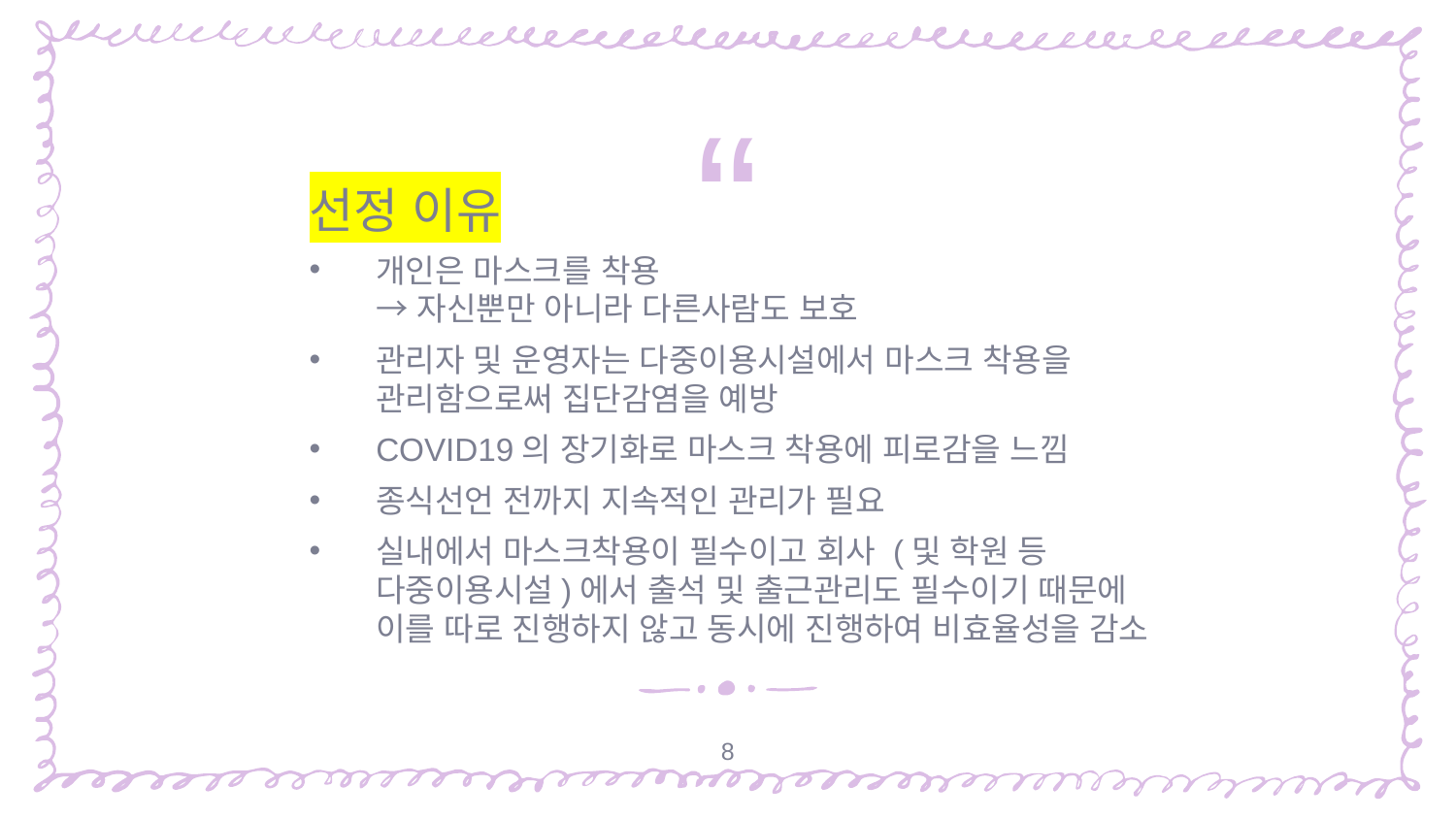

선정 이유
개인은 마스크를 착용
→ 자신뿐만 아니라 다른사람도 보호
관리자 및 운영자는 다중이용시설에서 마스크 착용을 관리함으로써 집단감염을 예방
COVID19의 장기화로 마스크 착용에 피로감을 느낌
종식선언 전까지 지속적인 관리가 필요
실내에서 마스크착용이 필수이고 회사 (및 학원 등 다중이용시설)에서 출석 및 출근관리도 필수이기 때문에 이를 따로 진행하지 않고 동시에 진행하여 비효율성을 감소
8